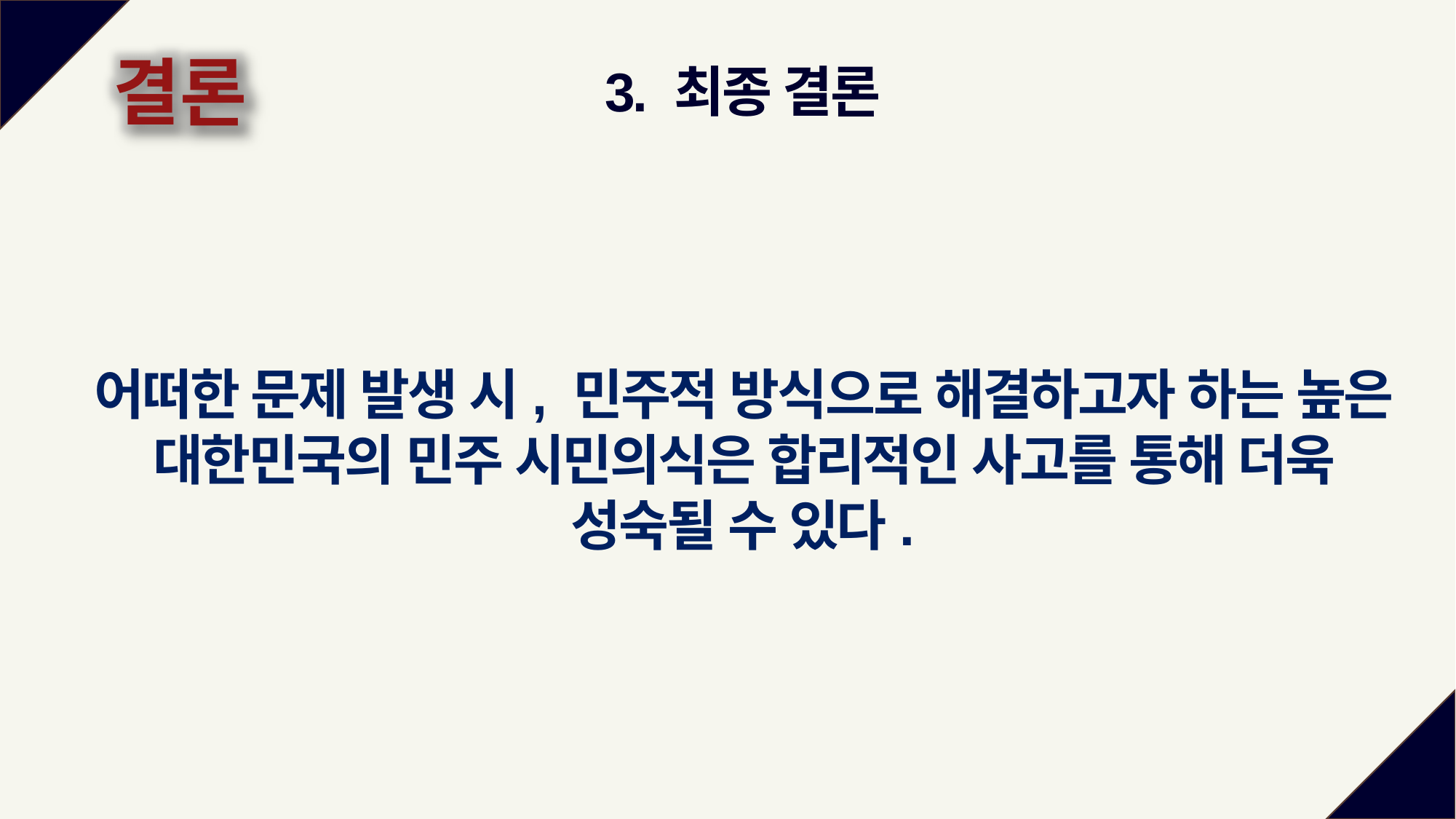

결론
3. 최종 결론
어떠한 문제 발생 시, 민주적 방식으로 해결하고자 하는 높은 대한민국의 민주 시민의식은 합리적인 사고를 통해 더욱 성숙될 수 있다.